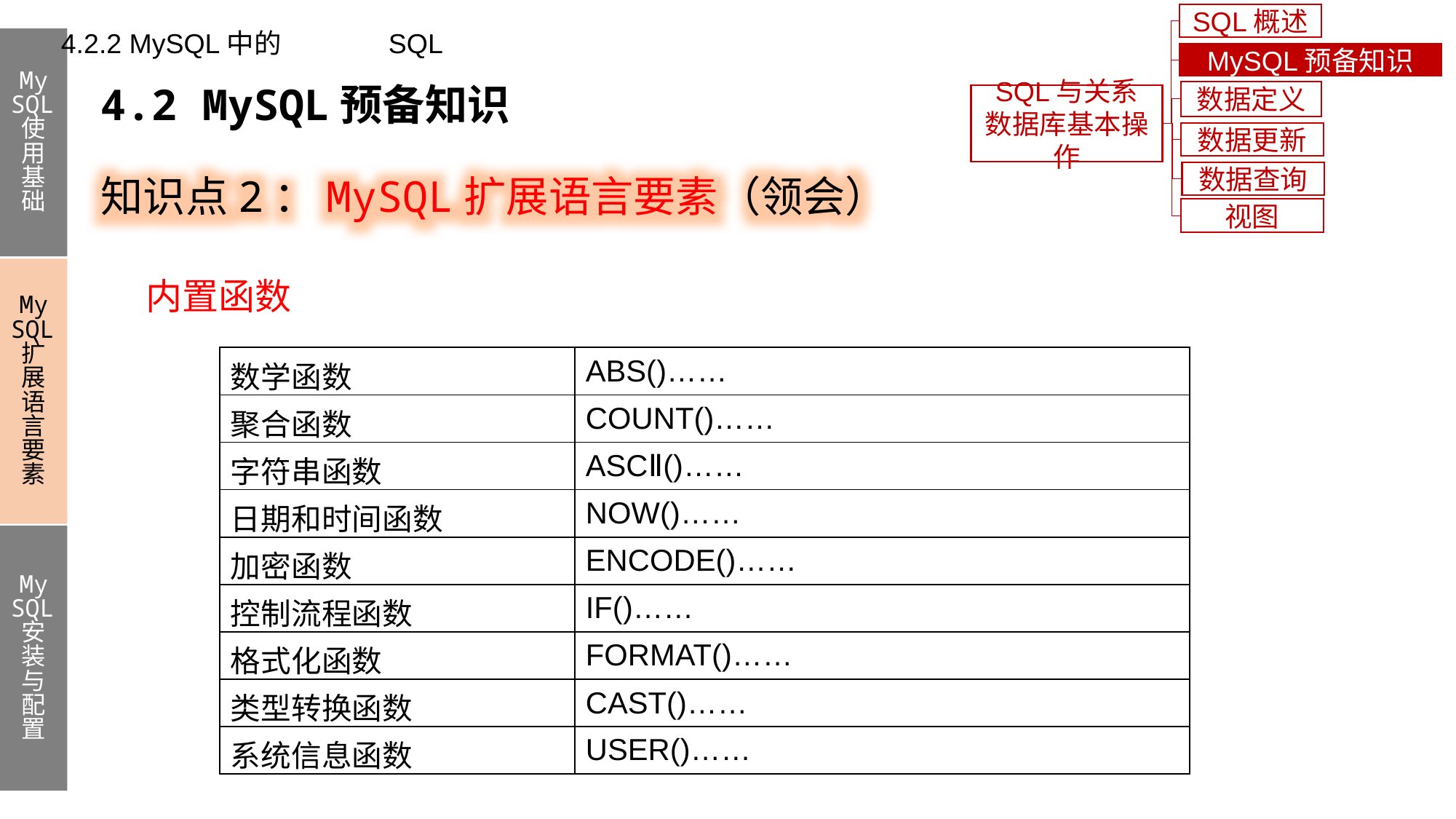

SQL概述
4.2.2 MySQL中的	SQL
My
SQL使用基础
My
SQL扩展语言要素
My
SQL安装与配置
MySQL预备知识
4.2 MySQL预备知识
数据定义
SQL与关系数据库基本操作
数据更新
知识点2：MySQL扩展语言要素（领会）
数据查询
视图
内置函数
| 数学函数 | ABS()…… |
| --- | --- |
| 聚合函数 | COUNT()…… |
| 字符串函数 | ASCⅡ()…… |
| 日期和时间函数 | NOW()…… |
| 加密函数 | ENCODE()…… |
| 控制流程函数 | IF()…… |
| 格式化函数 | FORMAT()…… |
| 类型转换函数 | CAST()…… |
| 系统信息函数 | USER()…… |